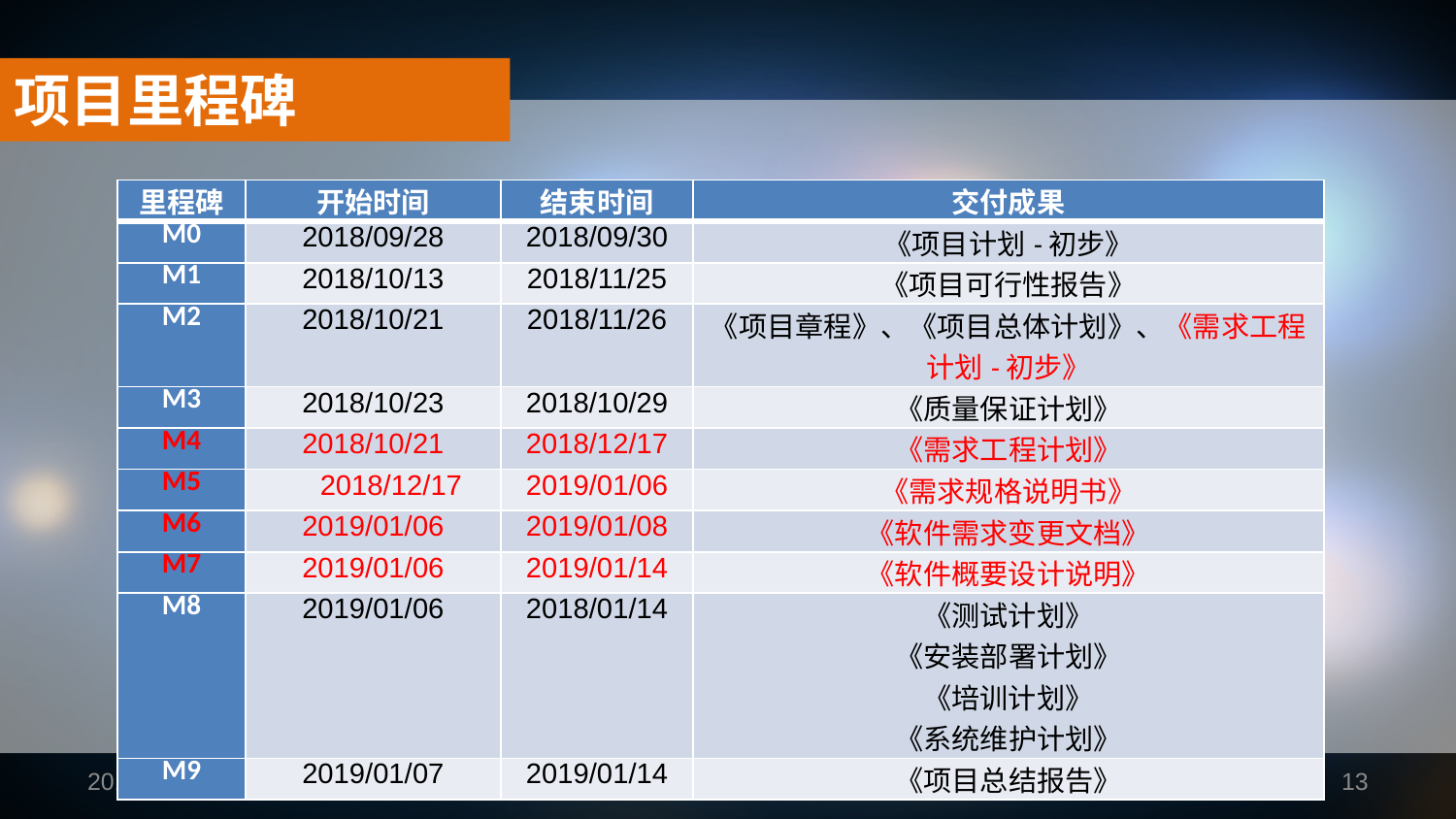

项目里程碑

| 里程碑 | 开始时间 | 结束时间 | 交付成果 |
| --- | --- | --- | --- |
| M0 | 2018/09/28 | 2018/09/30 | 《项目计划-初步》 |
| M1 | 2018/10/13 | 2018/11/25 | 《项目可行性报告》 |
| M2 | 2018/10/21 | 2018/11/26 | 《项目章程》、《项目总体计划》、《需求工程计划-初步》 |
| M3 | 2018/10/23 | 2018/10/29 | 《质量保证计划》 |
| M4 | 2018/10/21 | 2018/12/17 | 《需求工程计划》 |
| M5 | 2018/12/17 | 2019/01/06 | 《需求规格说明书》 |
| M6 | 2019/01/06 | 2019/01/08 | 《软件需求变更文档》 |
| M7 | 2019/01/06 | 2019/01/14 | 《软件概要设计说明》 |
| M8 | 2019/01/06 | 2018/01/14 | 《测试计划》 《安装部署计划》 《培训计划》 《系统维护计划》 |
| M9 | 2019/01/07 | 2019/01/14 | 《项目总结报告》 |
2019/1/16
13